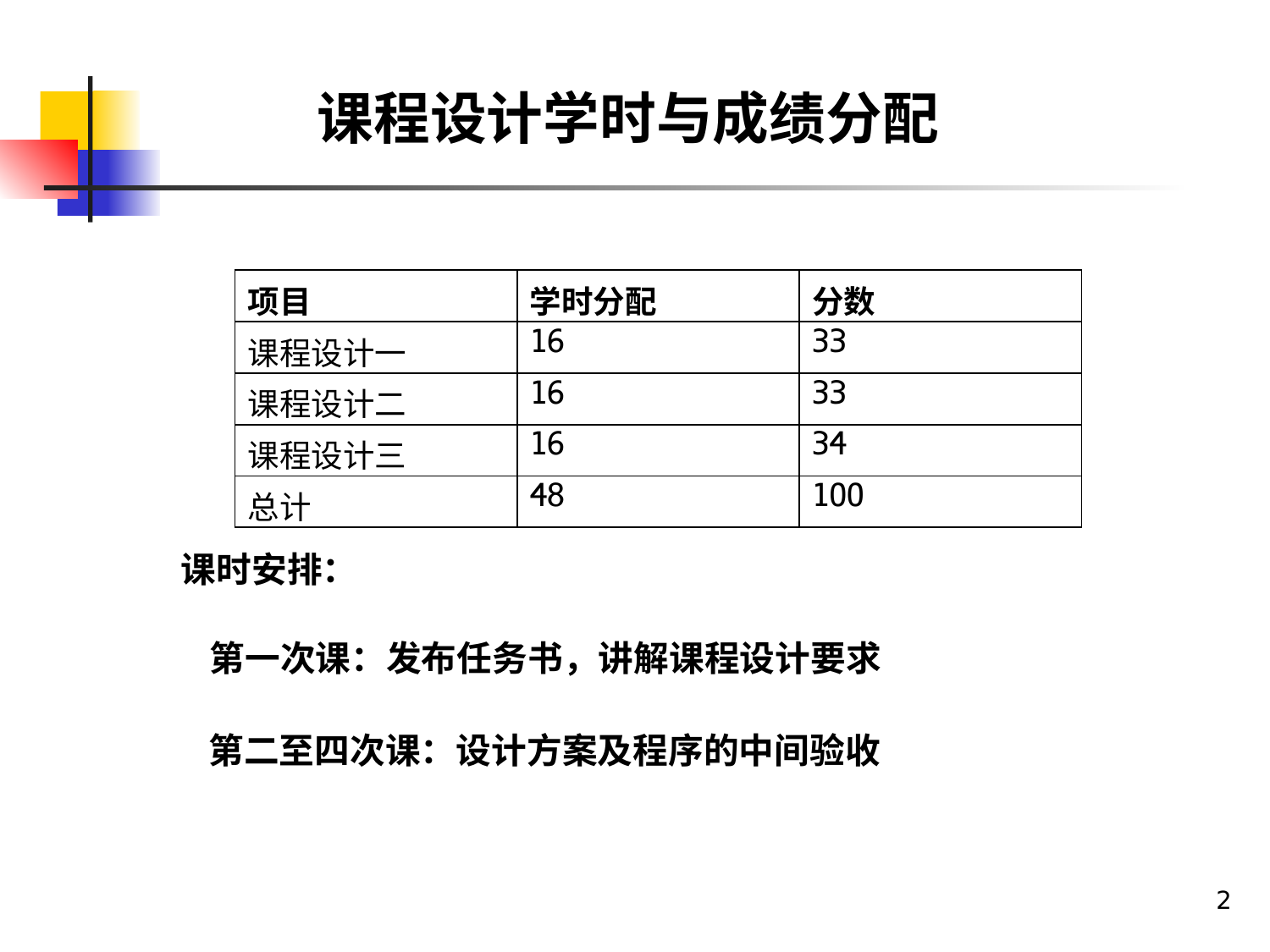

课程设计学时与成绩分配
| 项目 | 学时分配 | 分数 |
| --- | --- | --- |
| 课程设计一 | 16 | 33 |
| 课程设计二 | 16 | 33 |
| 课程设计三 | 16 | 34 |
| 总计 | 48 | 100 |
课时安排：
第一次课：发布任务书，讲解课程设计要求
第二至四次课：设计方案及程序的中间验收
2
2